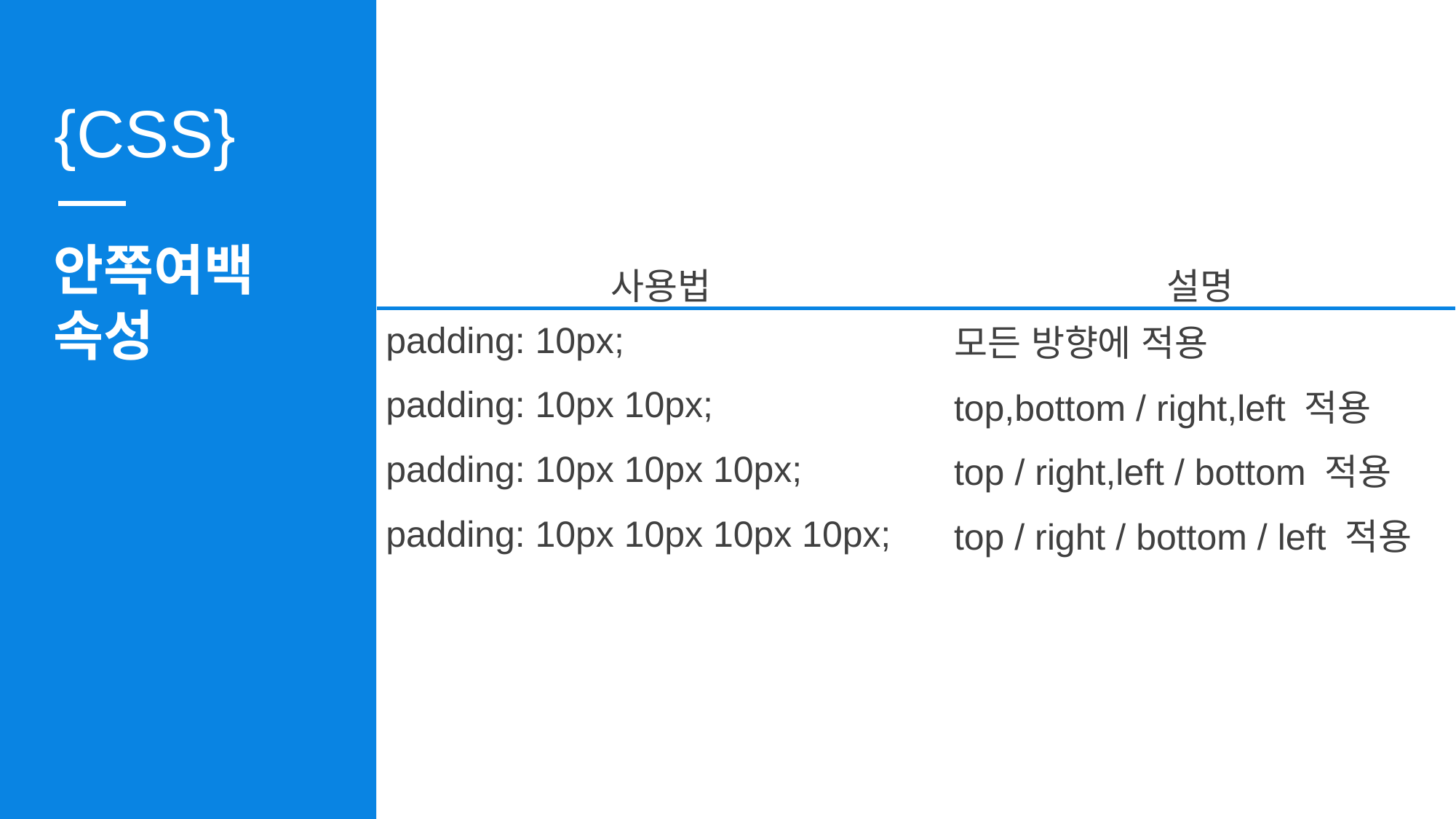

안쪽여백
속성
| 사용법 | 설명 |
| --- | --- |
| padding: 10px; | 모든 방향에 적용 |
| padding: 10px 10px; | top,bottom / right,left 적용 |
| padding: 10px 10px 10px; | top / right,left / bottom 적용 |
| padding: 10px 10px 10px 10px; | top / right / bottom / left 적용 |